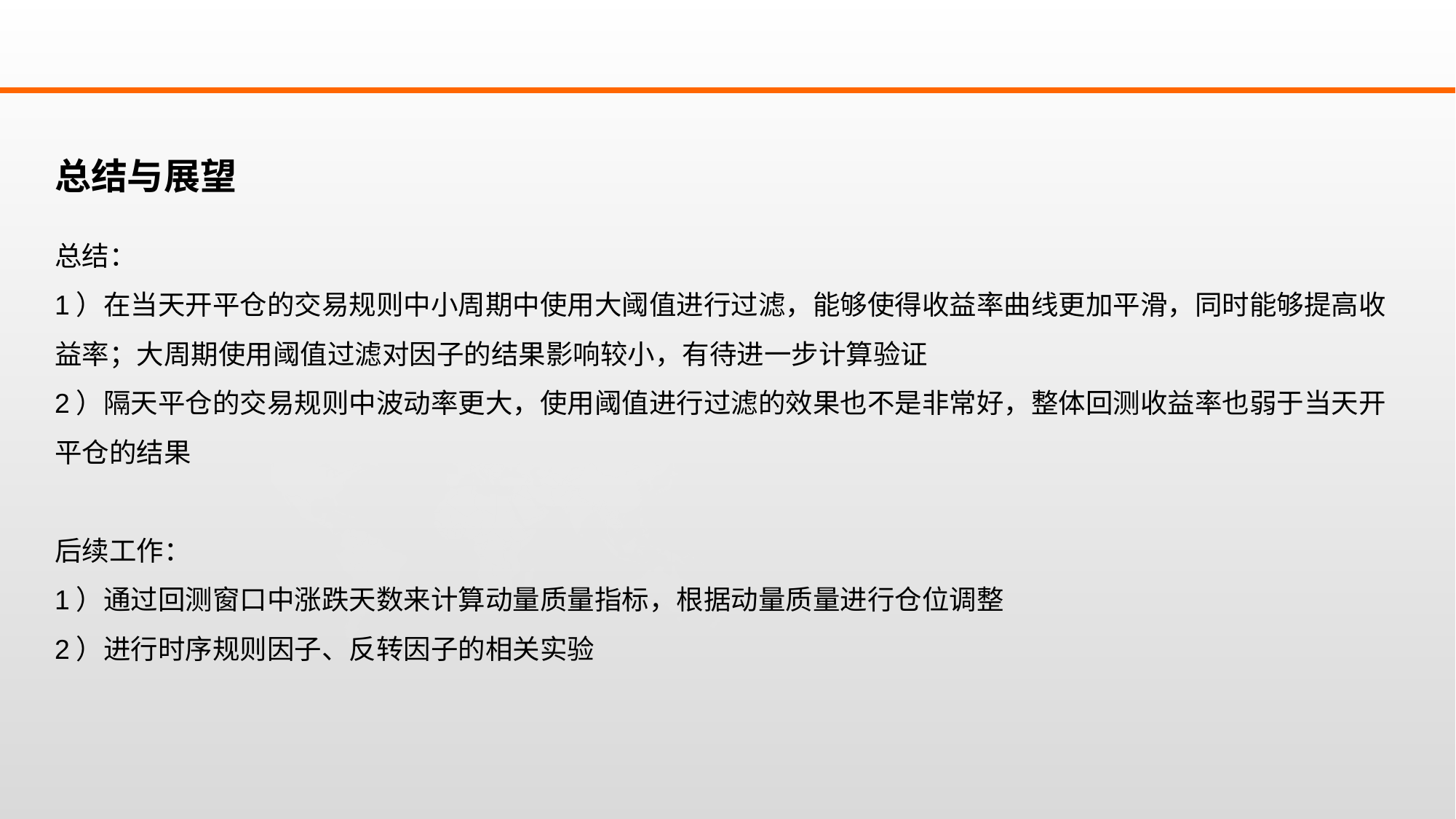

总结与展望
总结：
1）在当天开平仓的交易规则中小周期中使用大阈值进行过滤，能够使得收益率曲线更加平滑，同时能够提高收益率；大周期使用阈值过滤对因子的结果影响较小，有待进一步计算验证
2）隔天平仓的交易规则中波动率更大，使用阈值进行过滤的效果也不是非常好，整体回测收益率也弱于当天开平仓的结果

后续工作：
1）通过回测窗口中涨跌天数来计算动量质量指标，根据动量质量进行仓位调整
2）进行时序规则因子、反转因子的相关实验